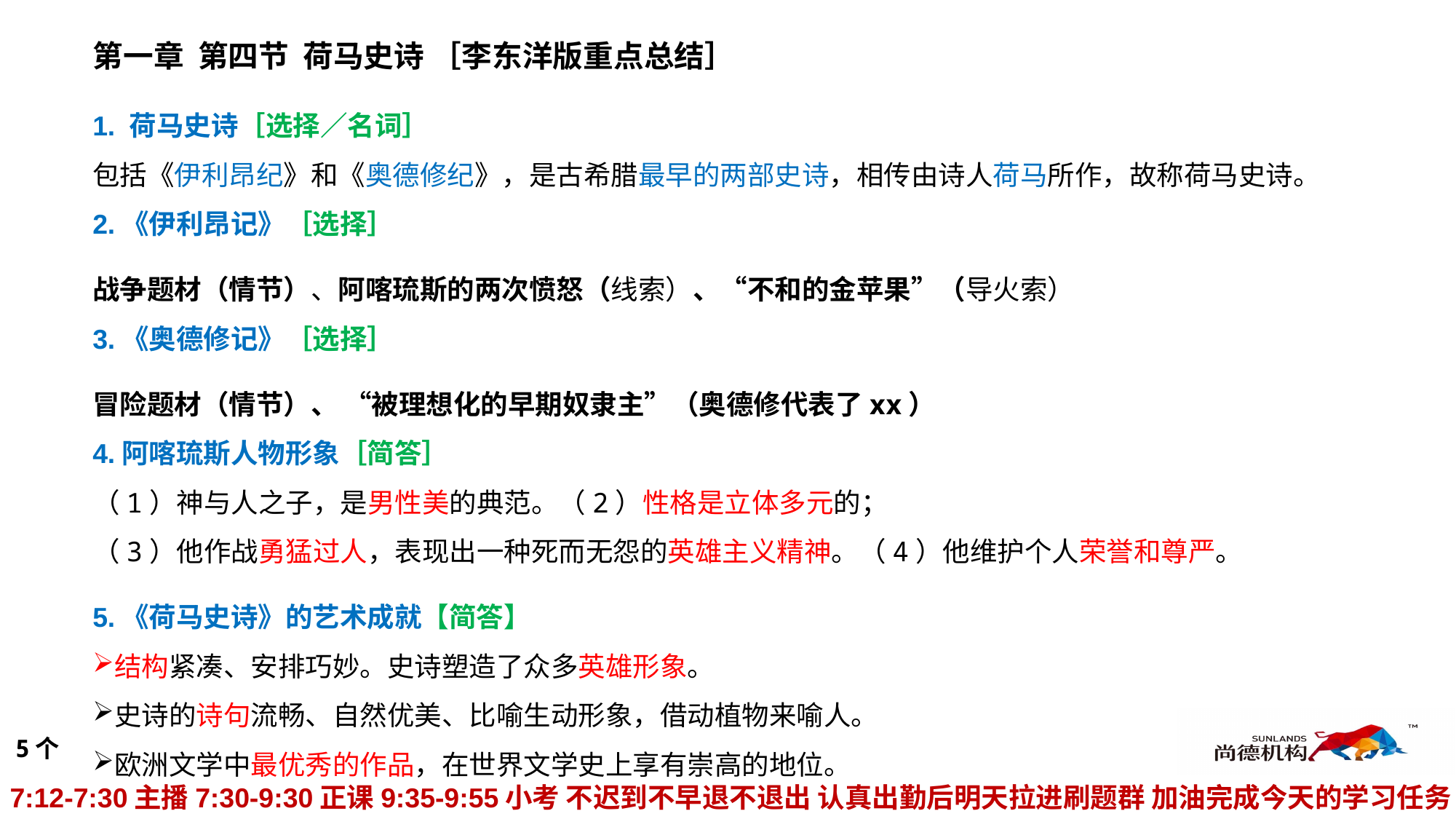

第一章  第四节  荷马史诗 ［李东洋版重点总结］
1. 荷马史诗［选择／名词］
包括《伊利昂纪》和《奥德修纪》，是古希腊最早的两部史诗，相传由诗人荷马所作，故称荷马史诗。
2.《伊利昂记》［选择］
战争题材（情节）、阿喀琉斯的两次愤怒（线索）、“不和的金苹果”（导火索）
3.《奥德修记》［选择］
冒险题材（情节）、 “被理想化的早期奴隶主”（奥德修代表了xx）
4.阿喀琉斯人物形象［简答］
（1）神与人之子，是男性美的典范。（2）性格是立体多元的；
（3）他作战勇猛过人，表现出一种死而无怨的英雄主义精神。（4）他维护个人荣誉和尊严。
5.《荷马史诗》的艺术成就【简答】
结构紧凑、安排巧妙。史诗塑造了众多英雄形象。
史诗的诗句流畅、自然优美、比喻生动形象，借动植物来喻人。
欧洲文学中最优秀的作品，在世界文学史上享有崇高的地位。
5个